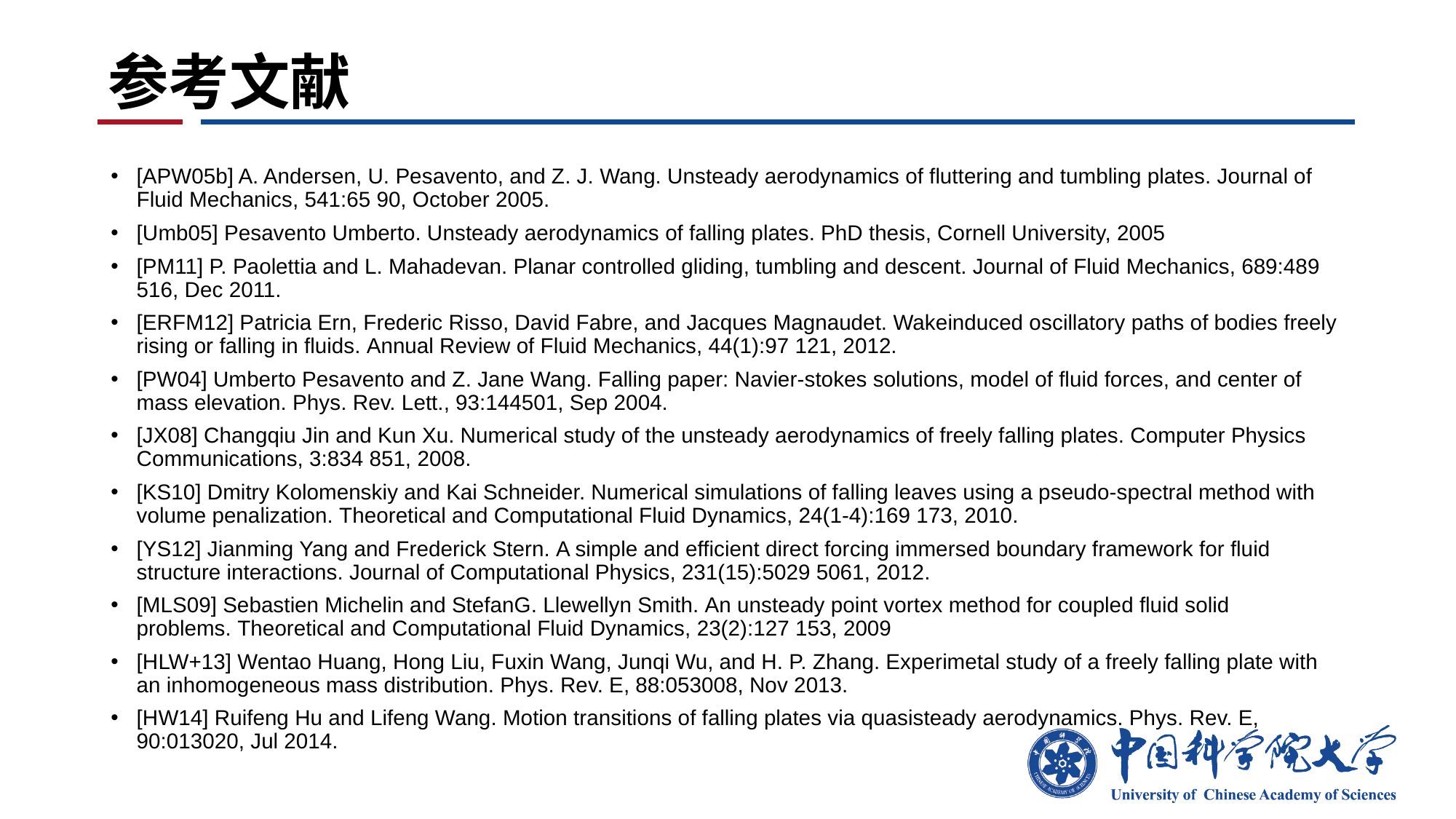

# 参考文献
[APW05b] A. Andersen, U. Pesavento, and Z. J. Wang. Unsteady aerodynamics of fluttering and tumbling plates. Journal of Fluid Mechanics, 541:65 90, October 2005.
[Umb05] Pesavento Umberto. Unsteady aerodynamics of falling plates. PhD thesis, Cornell University, 2005
[PM11] P. Paolettia and L. Mahadevan. Planar controlled gliding, tumbling and descent. Journal of Fluid Mechanics, 689:489 516, Dec 2011.
[ERFM12] Patricia Ern, Frederic Risso, David Fabre, and Jacques Magnaudet. Wakeinduced oscillatory paths of bodies freely rising or falling in fluids. Annual Review of Fluid Mechanics, 44(1):97 121, 2012.
[PW04] Umberto Pesavento and Z. Jane Wang. Falling paper: Navier-stokes solutions, model of fluid forces, and center of mass elevation. Phys. Rev. Lett., 93:144501, Sep 2004.
[JX08] Changqiu Jin and Kun Xu. Numerical study of the unsteady aerodynamics of freely falling plates. Computer Physics Communications, 3:834 851, 2008.
[KS10] Dmitry Kolomenskiy and Kai Schneider. Numerical simulations of falling leaves using a pseudo-spectral method with volume penalization. Theoretical and Computational Fluid Dynamics, 24(1-4):169 173, 2010.
[YS12] Jianming Yang and Frederick Stern. A simple and efficient direct forcing immersed boundary framework for fluid structure interactions. Journal of Computational Physics, 231(15):5029 5061, 2012.
[MLS09] Sebastien Michelin and StefanG. Llewellyn Smith. An unsteady point vortex method for coupled fluid solid problems. Theoretical and Computational Fluid Dynamics, 23(2):127 153, 2009
[HLW+13] Wentao Huang, Hong Liu, Fuxin Wang, Junqi Wu, and H. P. Zhang. Experimetal study of a freely falling plate with an inhomogeneous mass distribution. Phys. Rev. E, 88:053008, Nov 2013.
[HW14] Ruifeng Hu and Lifeng Wang. Motion transitions of falling plates via quasisteady aerodynamics. Phys. Rev. E, 90:013020, Jul 2014.